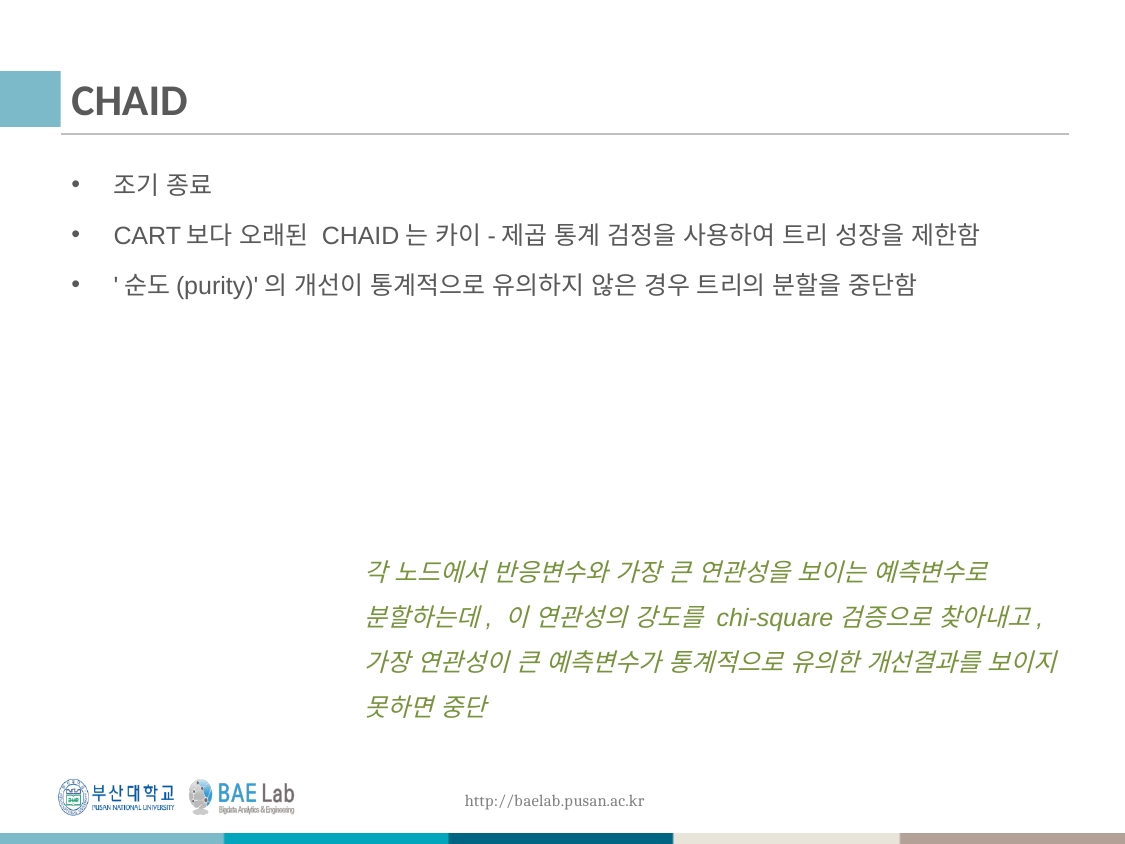

# CHAID
조기 종료
CART보다 오래된 CHAID는 카이-제곱 통계 검정을 사용하여 트리 성장을 제한함
'순도(purity)'의 개선이 통계적으로 유의하지 않은 경우 트리의 분할을 중단함
각 노드에서 반응변수와 가장 큰 연관성을 보이는 예측변수로 분할하는데, 이 연관성의 강도를 chi-square검증으로 찾아내고, 가장 연관성이 큰 예측변수가 통계적으로 유의한 개선결과를 보이지 못하면 중단